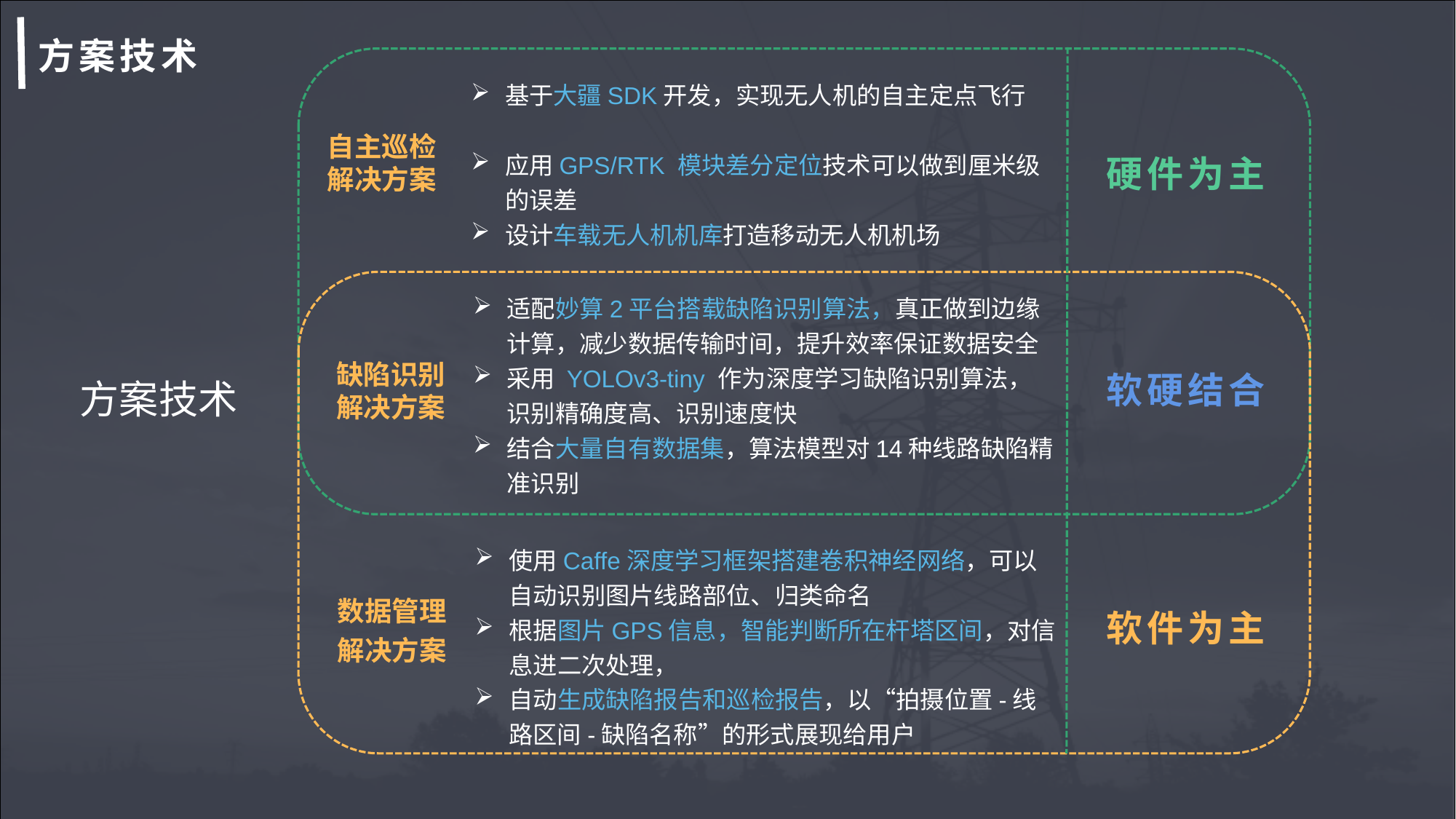

# 方案技术

基于大疆SDK开发，实现无人机的自主定点飞行

应用GPS/RTK 模块差分定位技术可以做到厘米级的误差
设计车载无人机机库打造移动无人机机场
自主巡检
解决方案
硬件为主

适配妙算2平台搭载缺陷识别算法，真正做到边缘计算，减少数据传输时间，提升效率保证数据安全
采用 YOLOv3-tiny 作为深度学习缺陷识别算法，识别精确度高、识别速度快
结合大量自有数据集，算法模型对14种线路缺陷精准识别

缺陷识别
解决方案
软硬结合
方案技术
使用Caffe深度学习框架搭建卷积神经网络，可以自动识别图片线路部位、归类命名
根据图片GPS信息，智能判断所在杆塔区间，对信息进二次处理，
自动生成缺陷报告和巡检报告，以“拍摄位置-线路区间-缺陷名称”的形式展现给用户
数据管理
解决方案
软件为主